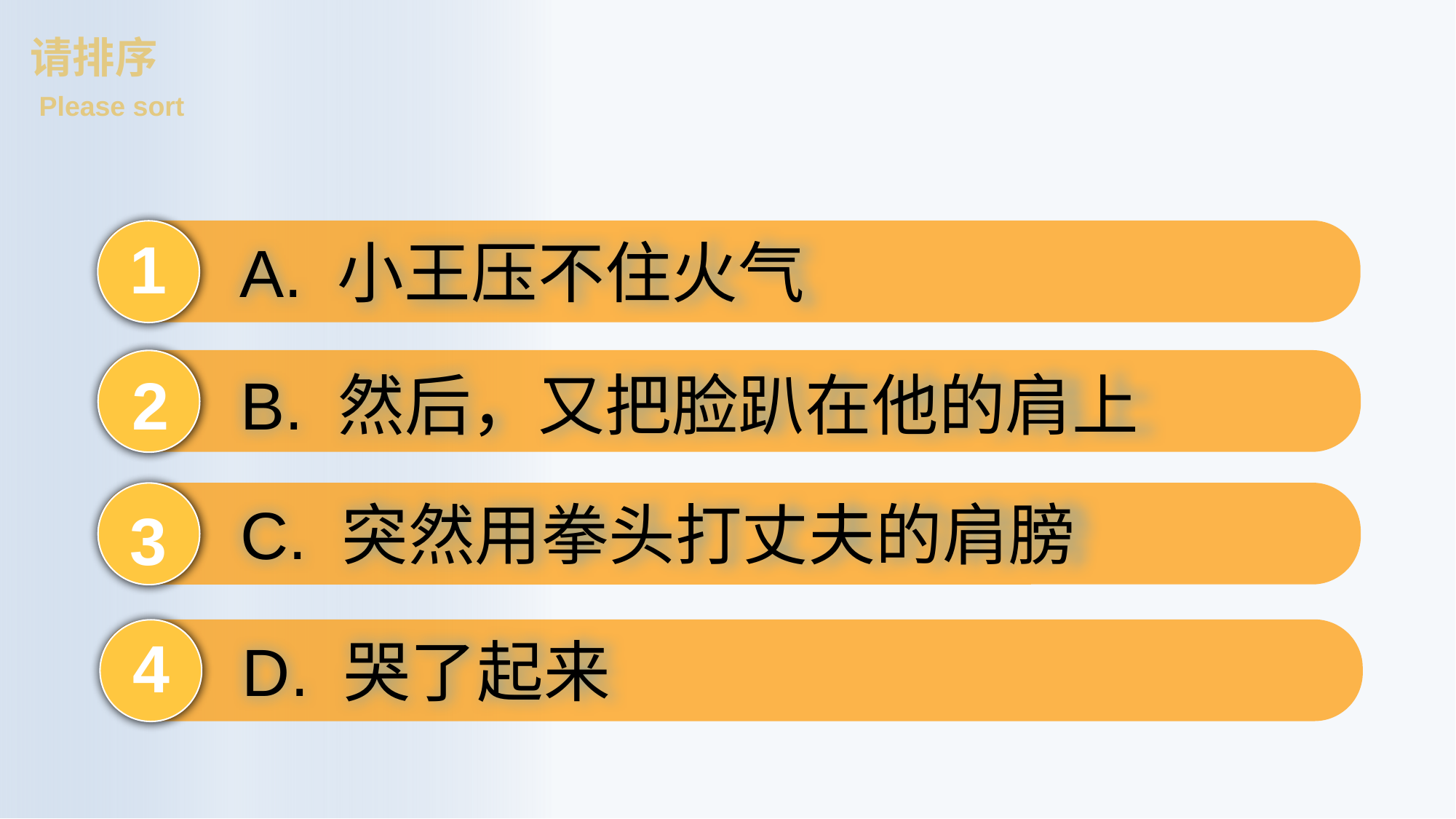

请排序
Please sort

1
A. 小王压不住火气

2
B. 然后，又把脸趴在他的肩上

C. 突然用拳头打丈夫的肩膀
3

4
D. 哭了起来